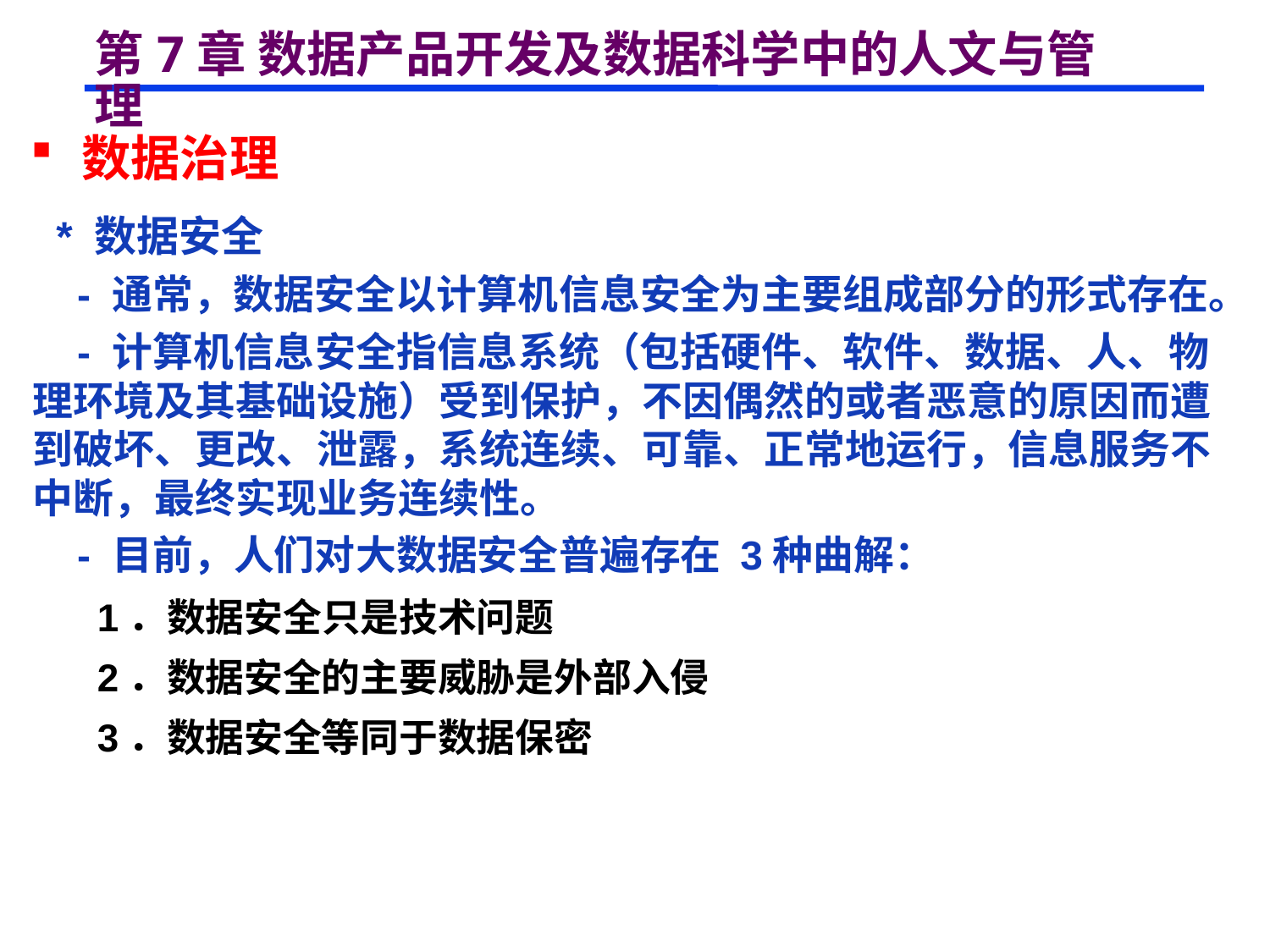

# 第7章 数据产品开发及数据科学中的人文与管理
 数据治理
  * 数据安全
    - 通常，数据安全以计算机信息安全为主要组成部分的形式存在。
    - 计算机信息安全指信息系统（包括硬件、软件、数据、人、物理环境及其基础设施）受到保护，不因偶然的或者恶意的原因而遭到破坏、更改、泄露，系统连续、可靠、正常地运行，信息服务不中断，最终实现业务连续性。
    - 目前，人们对大数据安全普遍存在 3种曲解：
      1．数据安全只是技术问题
      2．数据安全的主要威胁是外部入侵
      3．数据安全等同于数据保密